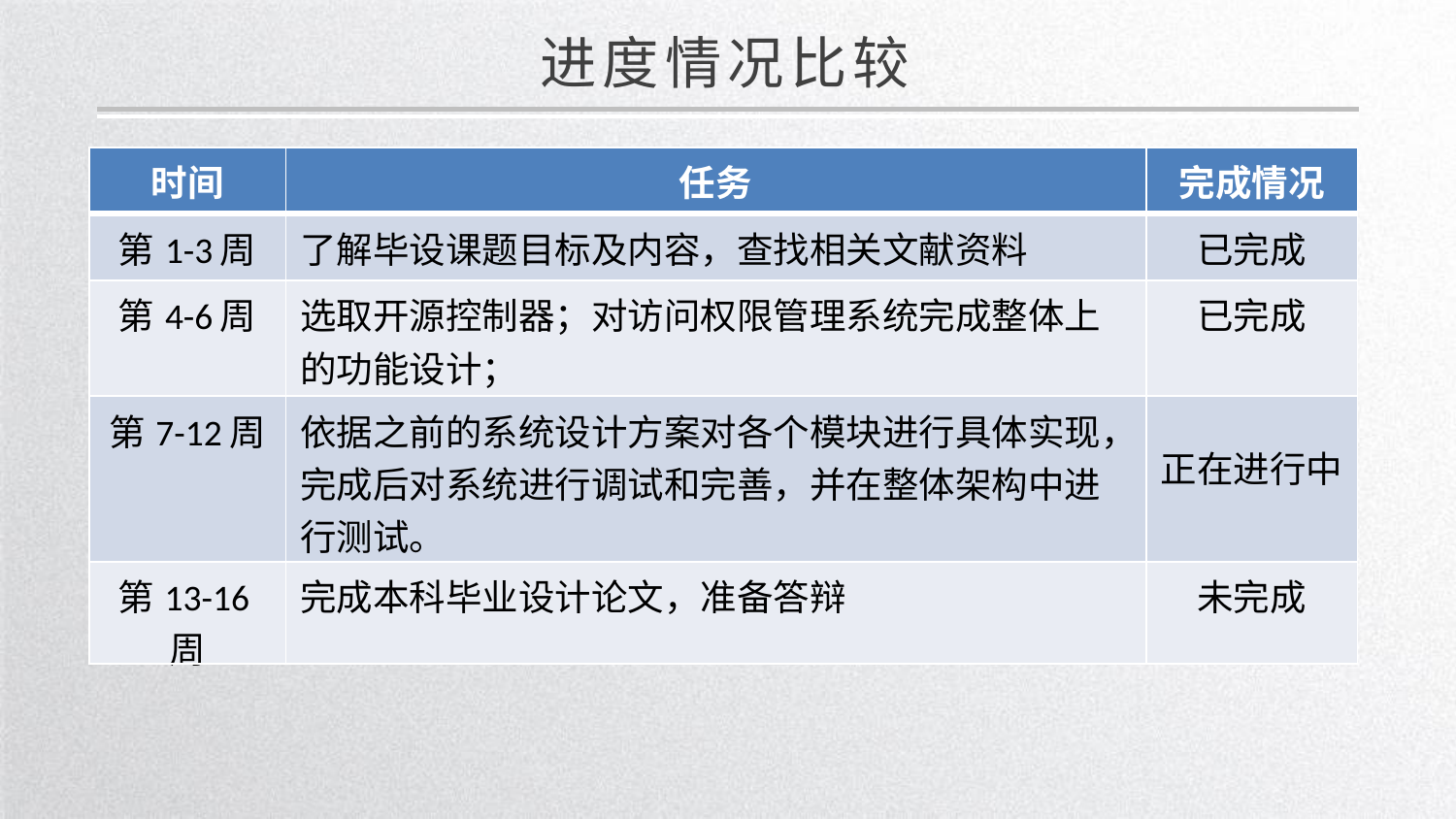

进度情况比较

| 时间 | 任务 | 完成情况 |
| --- | --- | --- |
| 第1-3周 | 了解毕设课题目标及内容，查找相关文献资料 | 已完成 |
| 第4-6周 | 选取开源控制器；对访问权限管理系统完成整体上的功能设计； | 已完成 |
| 第7-12周 | 依据之前的系统设计方案对各个模块进行具体实现，完成后对系统进行调试和完善，并在整体架构中进行测试。 | 正在进行中 |
| 第13-16周 | 完成本科毕业设计论文，准备答辩 | 未完成 |